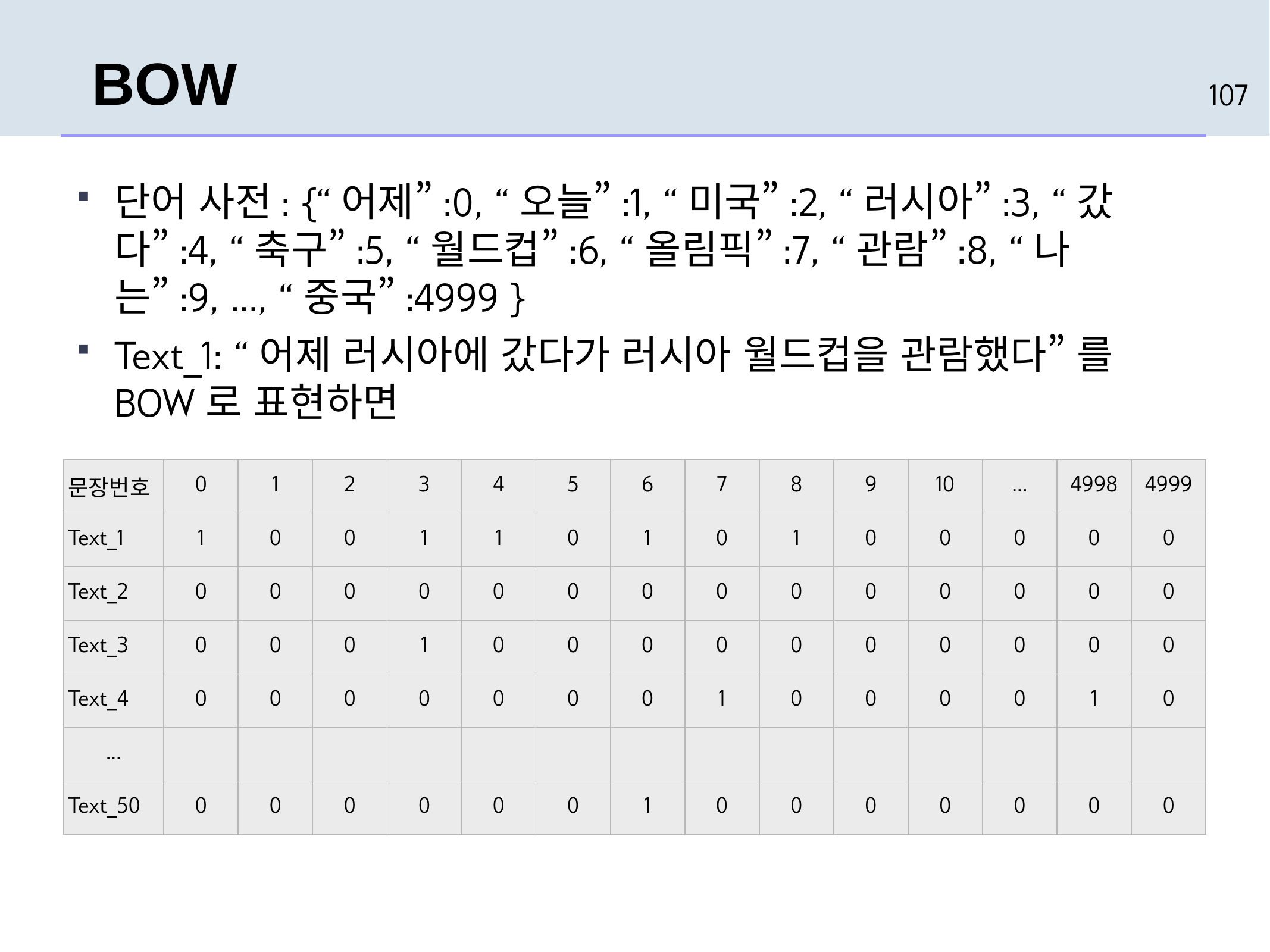

# BOW
107
단어 사전: {“어제”:0, “오늘”:1, “미국”:2, “러시아”:3, “갔다”:4, “축구”:5, “월드컵”:6, “올림픽”:7, “관람”:8, “나는”:9, ..., “중국”:4999 }
Text_1: “어제 러시아에 갔다가 러시아 월드컵을 관람했다” 를 BOW로 표현하면

| 문장번호 | 0 | 1 | 2 | 3 | 4 | 5 | 6 | 7 | 8 | 9 | 10 | ... | 4998 | 4999 |
| --- | --- | --- | --- | --- | --- | --- | --- | --- | --- | --- | --- | --- | --- | --- |
| Text\_1 | 1 | 0 | 0 | 1 | 1 | 0 | 1 | 0 | 1 | 0 | 0 | 0 | 0 | 0 |
| Text\_2 | 0 | 0 | 0 | 0 | 0 | 0 | 0 | 0 | 0 | 0 | 0 | 0 | 0 | 0 |
| Text\_3 | 0 | 0 | 0 | 1 | 0 | 0 | 0 | 0 | 0 | 0 | 0 | 0 | 0 | 0 |
| Text\_4 | 0 | 0 | 0 | 0 | 0 | 0 | 0 | 1 | 0 | 0 | 0 | 0 | 1 | 0 |
| ... |  |  |  |  |  |  |  |  |  |  |  |  |  |  |
| Text\_50 | 0 | 0 | 0 | 0 | 0 | 0 | 1 | 0 | 0 | 0 | 0 | 0 | 0 | 0 |